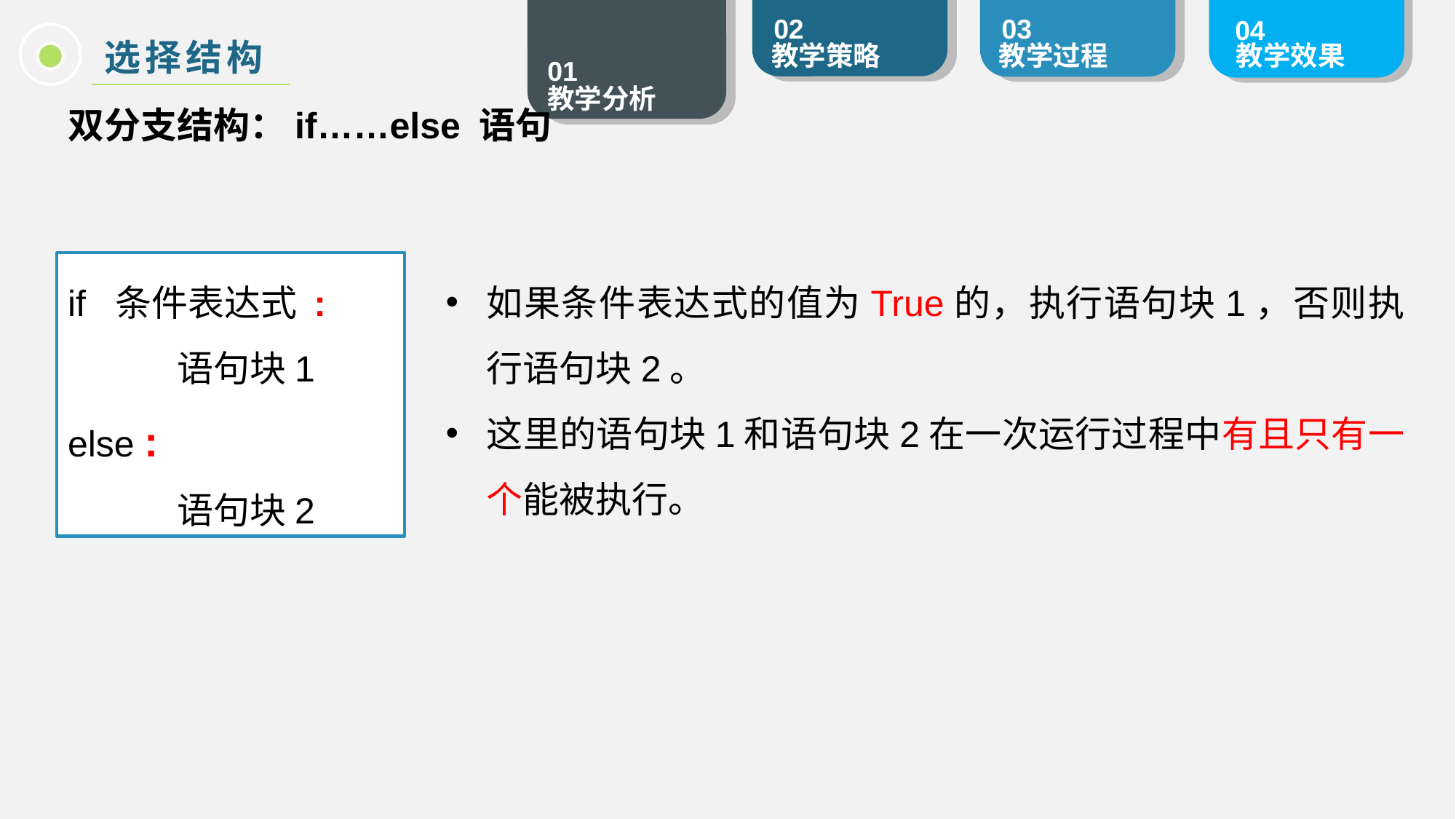

选择结构
双分支结构：if……else 语句
if  条件表达式 :
	语句块1
else :
	语句块2
如果条件表达式的值为True的，执行语句块1，否则执行语句块2。
这里的语句块1和语句块2在一次运行过程中有且只有一个能被执行。